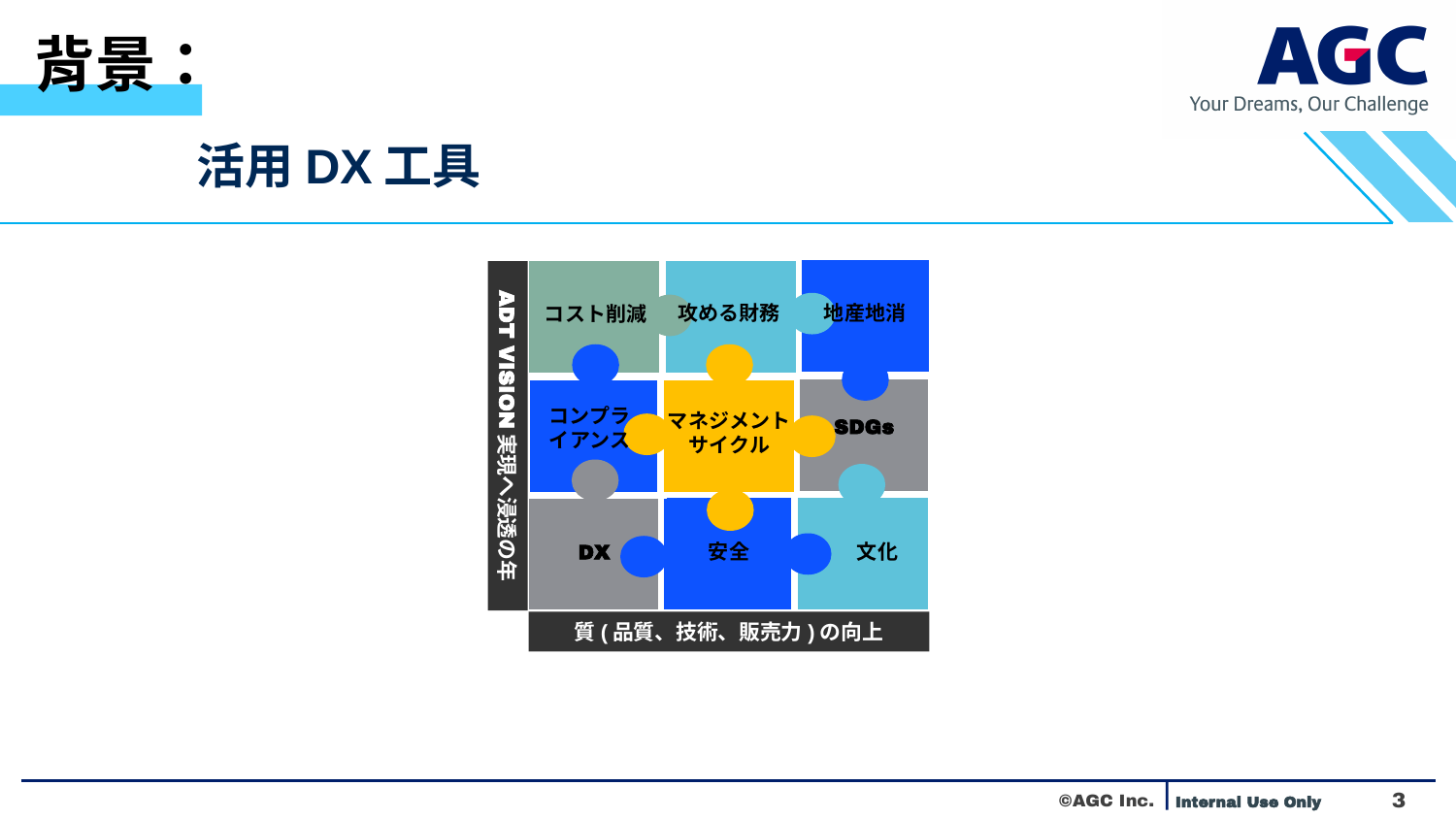

背景：

活用DX工具

コスト削減

攻める財務

地産地消

マネジメント
サイクル

コンプラ
イアンス
SDGs

文化

DX
安全

ADT VISION実現へ浸透の年
質(品質、技術、販売力)の向上